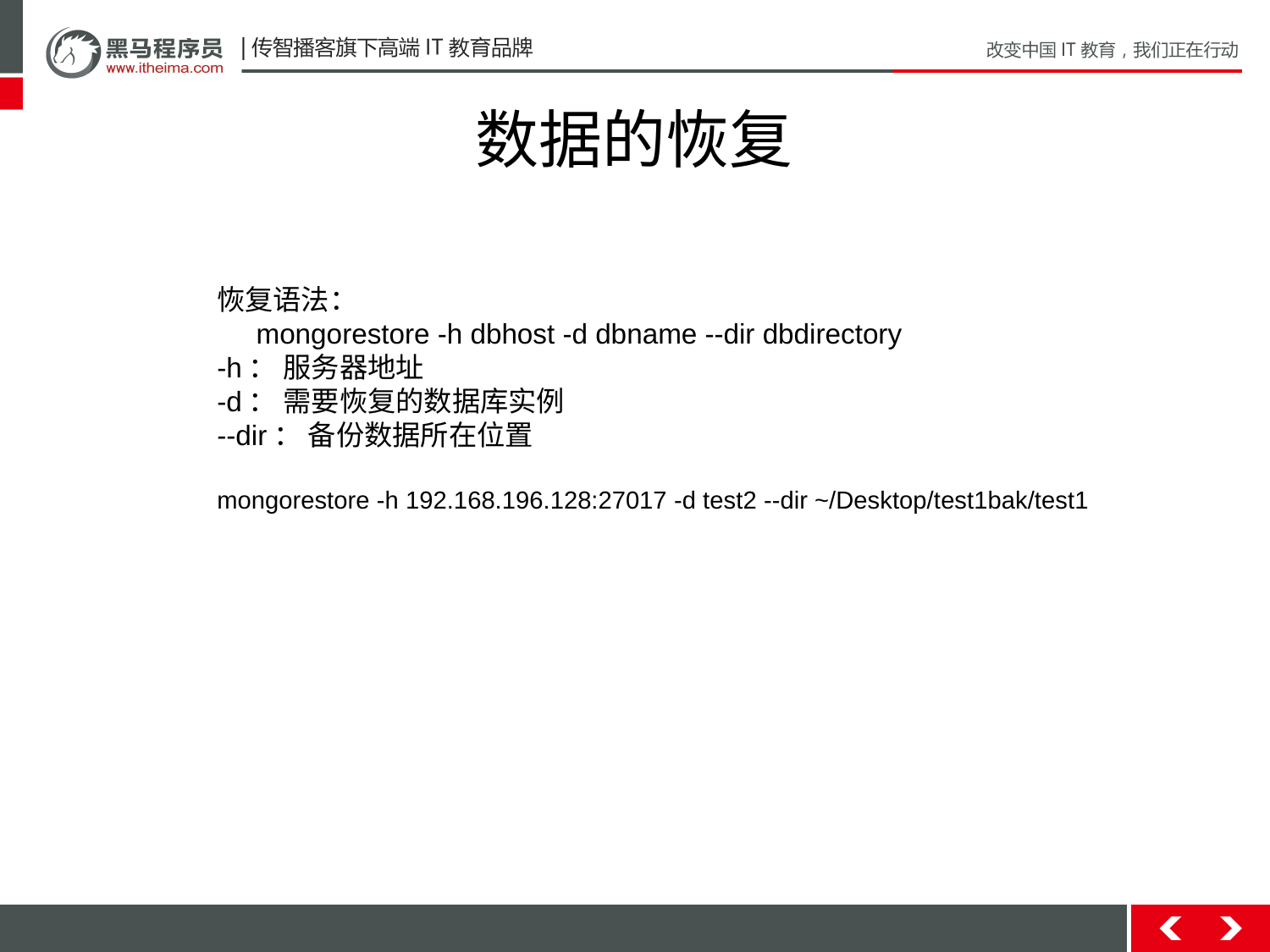

# 数据的恢复
恢复语法：
     mongorestore -h dbhost -d dbname --dir dbdirectory
-h： 服务器地址
-d： 需要恢复的数据库实例
--dir： 备份数据所在位置

mongorestore -h 192.168.196.128:27017 -d test2 --dir ~/Desktop/test1bak/test1